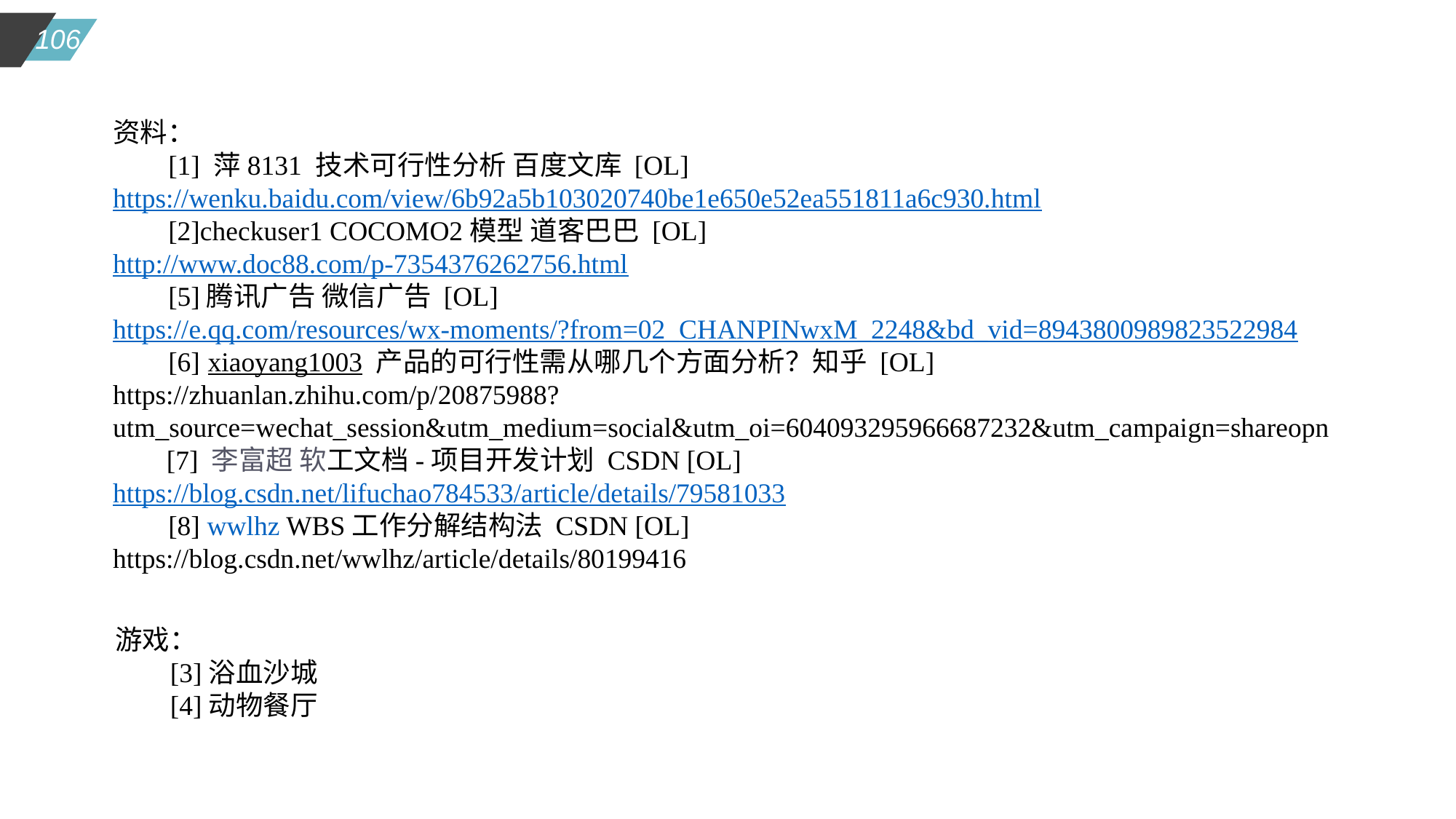

资料：
        [1] 萍8131 技术可行性分析 百度文库 [OL]
https://wenku.baidu.com/view/6b92a5b103020740be1e650e52ea551811a6c930.html
        [2]checkuser1 COCOMO2模型 道客巴巴 [OL]
http://www.doc88.com/p-7354376262756.html
        [5]腾讯广告 微信广告 [OL]
https://e.qq.com/resources/wx-moments/?from=02_CHANPINwxM_2248&bd_vid=8943800989823522984
        [6] xiaoyang1003 产品的可行性需从哪几个方面分析？知乎 [OL]                https://zhuanlan.zhihu.com/p/20875988?utm_source=wechat_session&utm_medium=social&utm_oi=604093295966687232&utm_campaign=shareopn
       [7] 李富超 软工文档-项目开发计划 CSDN [OL]
https://blog.csdn.net/lifuchao784533/article/details/79581033
        [8] wwlhz WBS工作分解结构法 CSDN [OL]
https://blog.csdn.net/wwlhz/article/details/80199416

游戏：
        [3]浴血沙城
        [4]动物餐厅